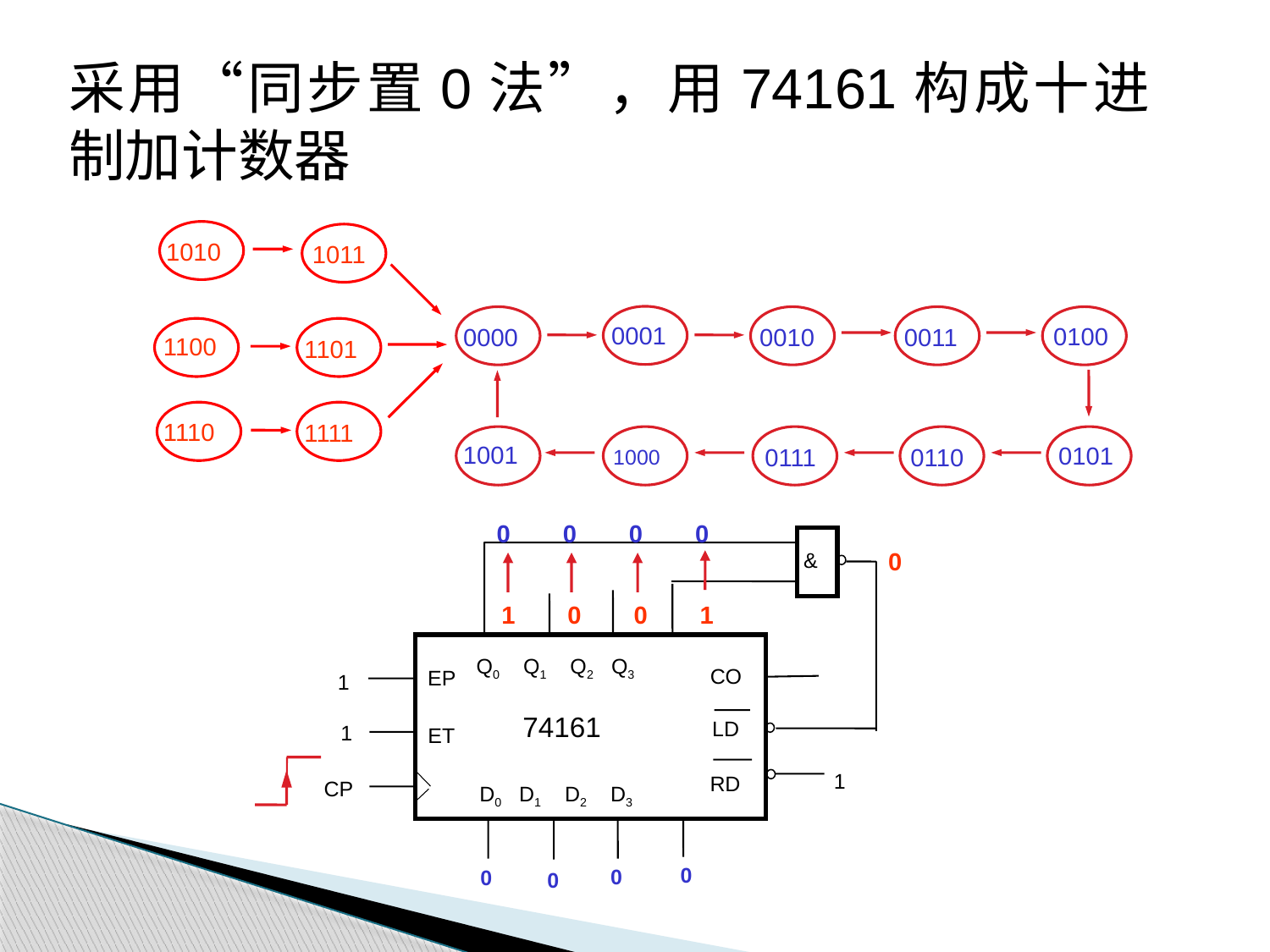

采用“同步置0法”，用74161构成十进制加计数器

1010

1011

0000
0001
0010
0011
0100

1001
0111
0110
0101
1000

1100

1101

1110

1111

0
0
0
0

&

Q0    Q1    Q2   Q3
1
CO
EP

74161
LD
1

ET

1
RD
CP

D0   D1    D2    D3

0
0
0
0
0
1
0
0
1